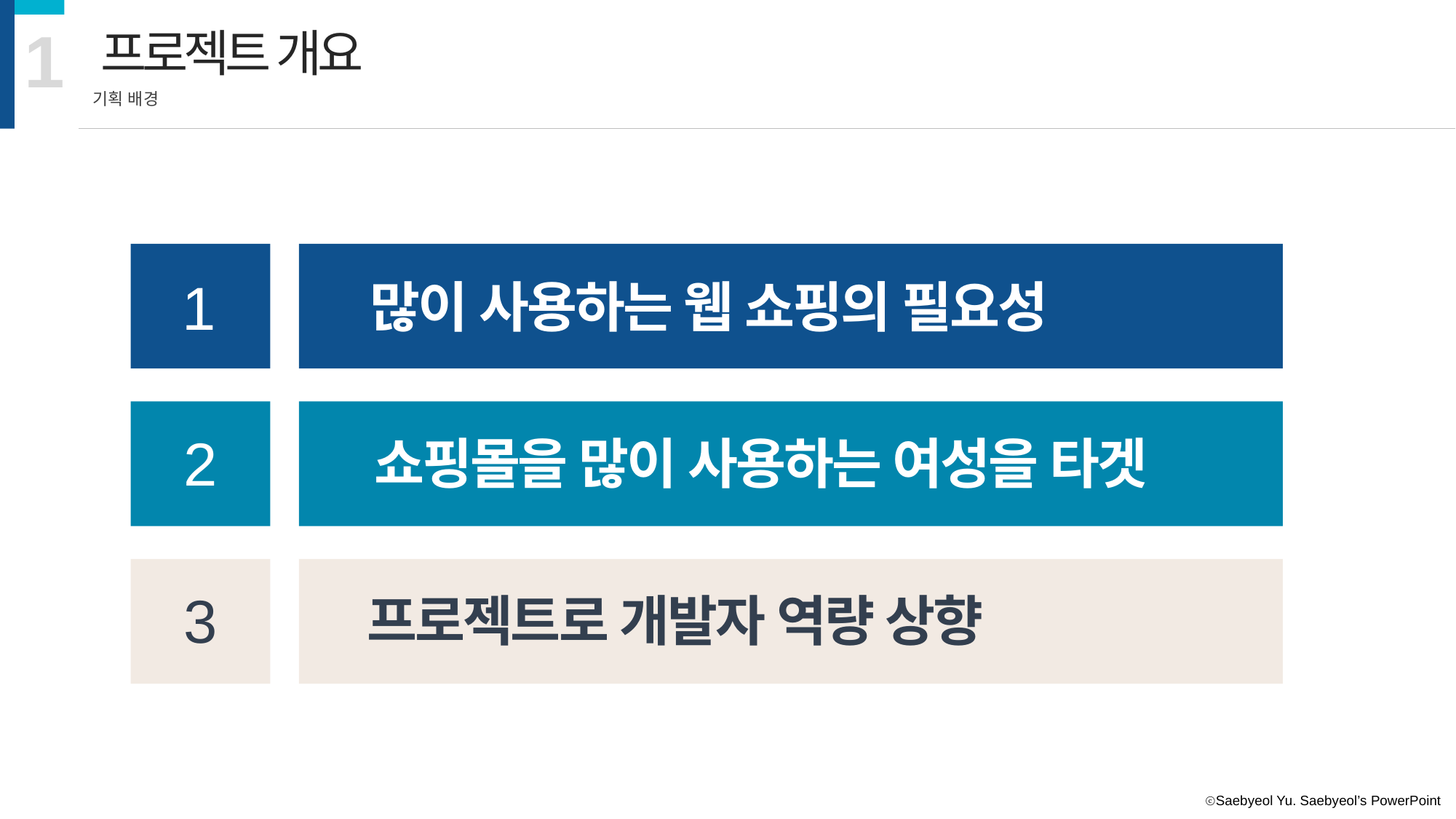

1
프로젝트 개요
기획 배경

1
많이 사용하는 웹 쇼핑의 필요성

2
쇼핑몰을 많이 사용하는 여성을 타겟

3
프로젝트로 개발자 역량 상향